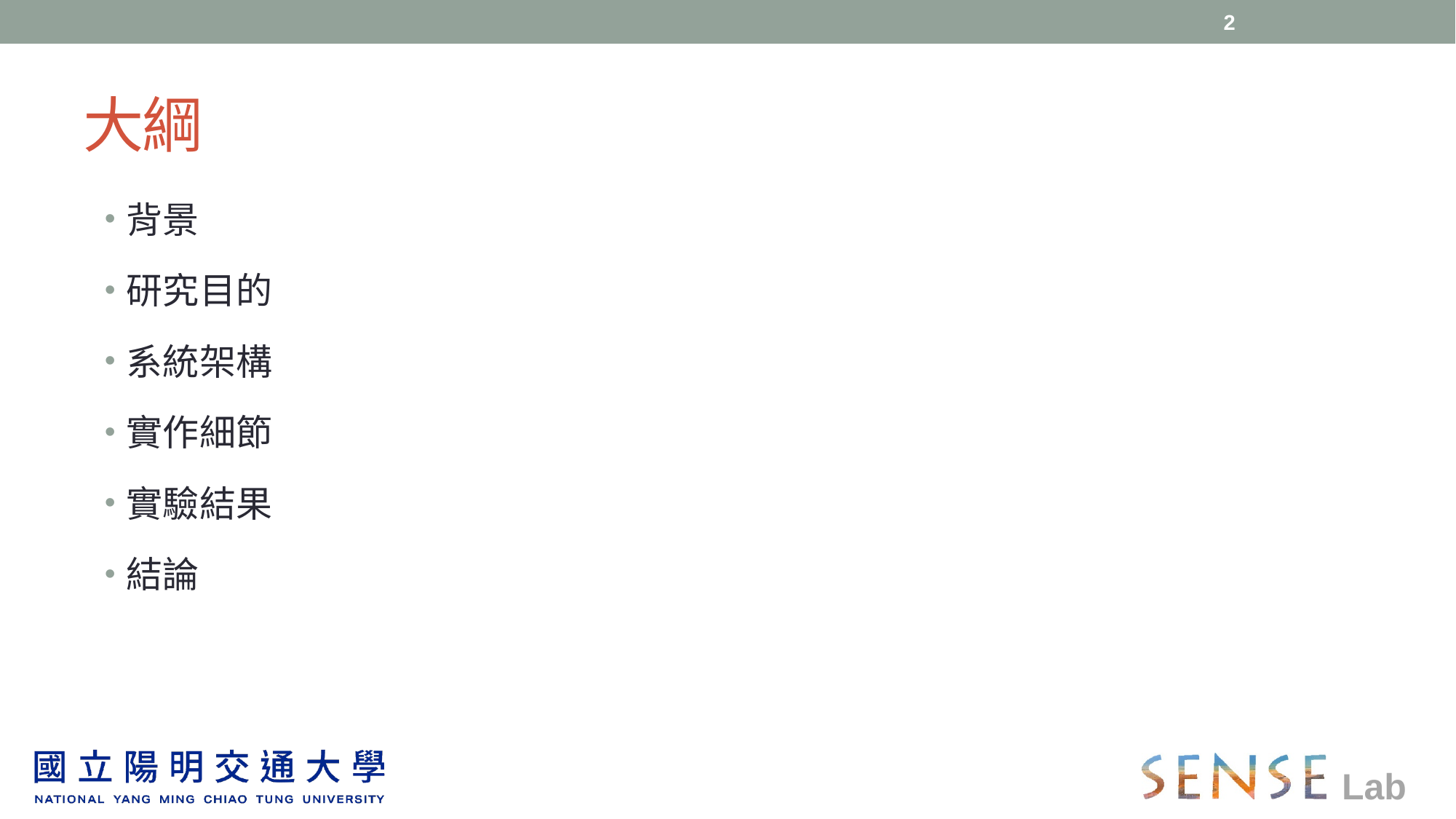

2
# 大綱
背景
研究目的
系統架構
實作細節
實驗結果
結論